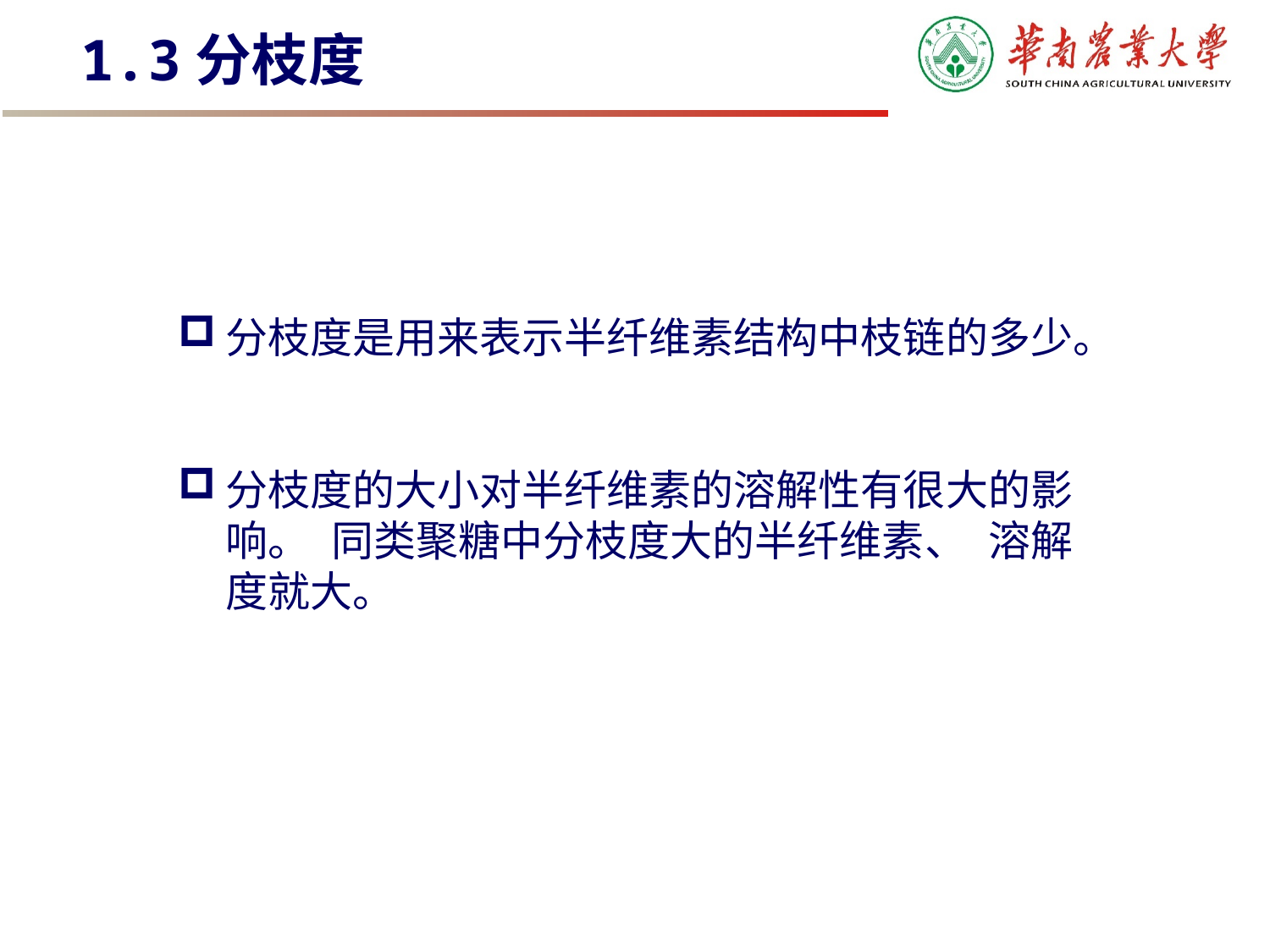

# 1.3分枝度
分枝度是用来表示半纤维素结构中枝链的多少。
分枝度的大小对半纤维素的溶解性有很大的影响。 同类聚糖中分枝度大的半纤维素、 溶解度就大。